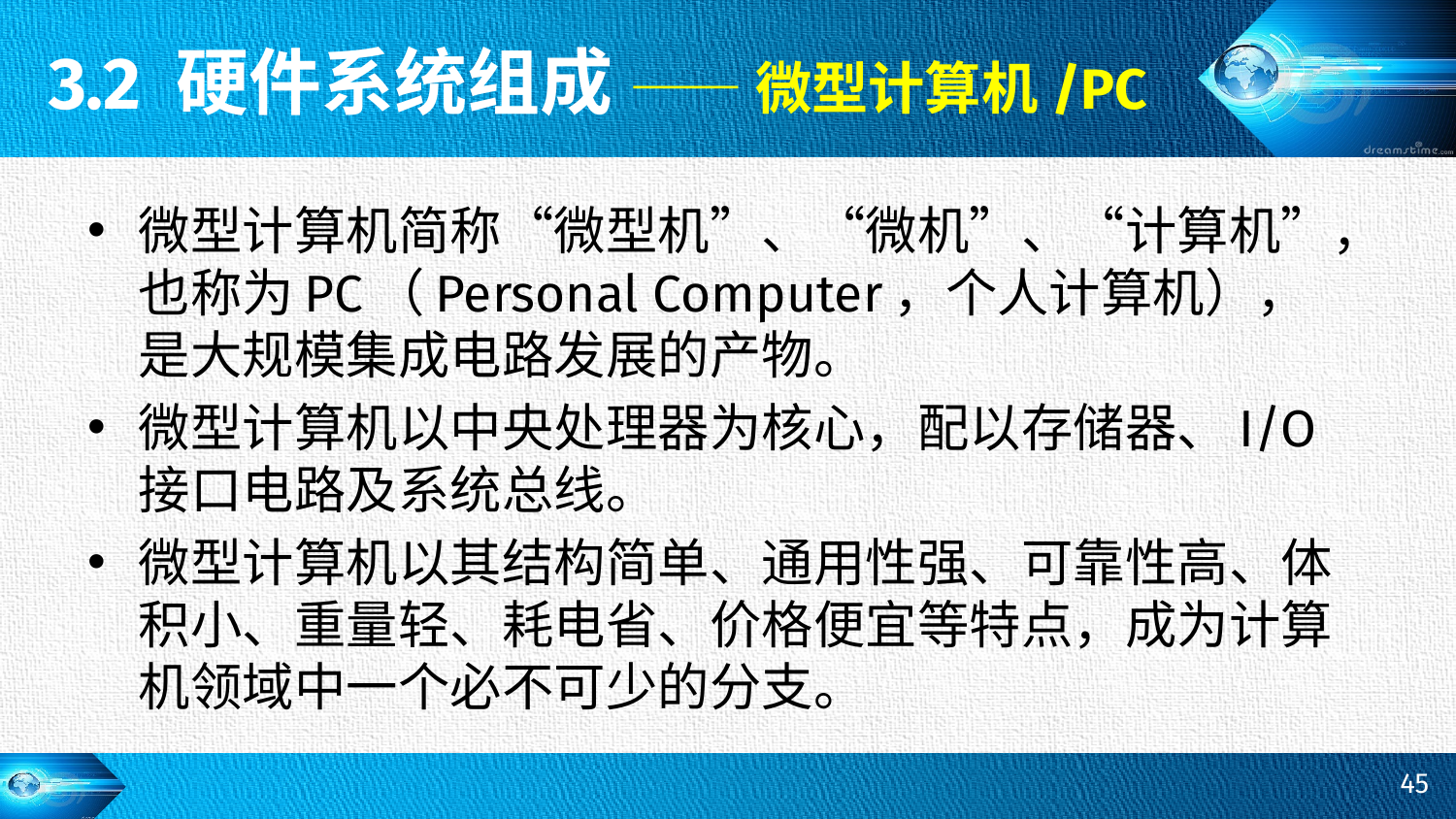

3.2 硬件系统组成 —— 微型计算机/PC
微型计算机简称“微型机”、“微机”、“计算机”，也称为PC（Personal Computer，个人计算机），是大规模集成电路发展的产物。
微型计算机以中央处理器为核心，配以存储器、I/O 接口电路及系统总线。
微型计算机以其结构简单、通用性强、可靠性高、体积小、重量轻、耗电省、价格便宜等特点，成为计算机领域中一个必不可少的分支。
45